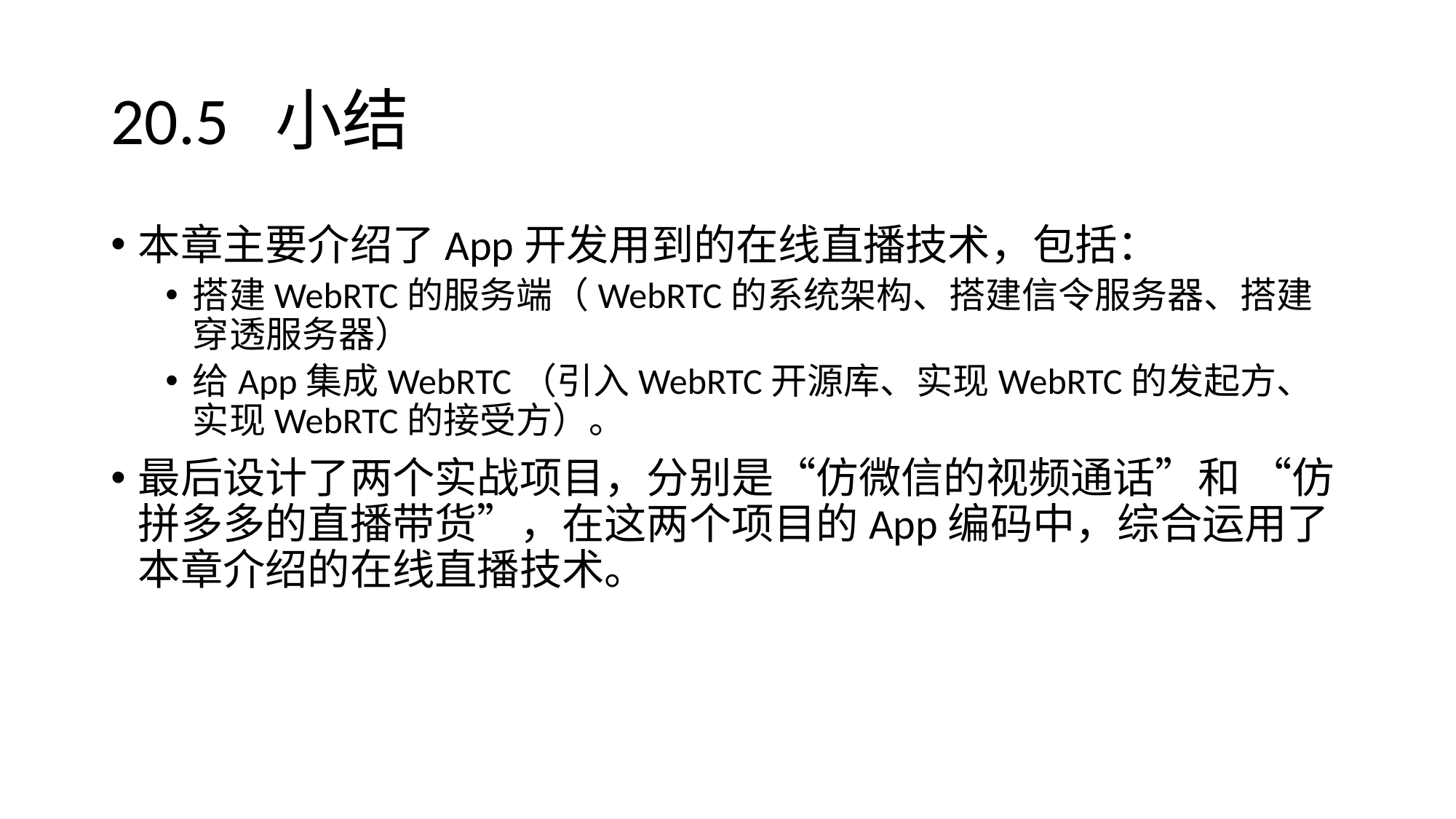

# 20.5  小结
本章主要介绍了App开发用到的在线直播技术，包括：
搭建WebRTC的服务端（WebRTC的系统架构、搭建信令服务器、搭建穿透服务器）
给App集成WebRTC（引入WebRTC开源库、实现WebRTC的发起方、实现WebRTC的接受方）。
最后设计了两个实战项目，分别是“仿微信的视频通话”和 “仿拼多多的直播带货”，在这两个项目的App编码中，综合运用了本章介绍的在线直播技术。